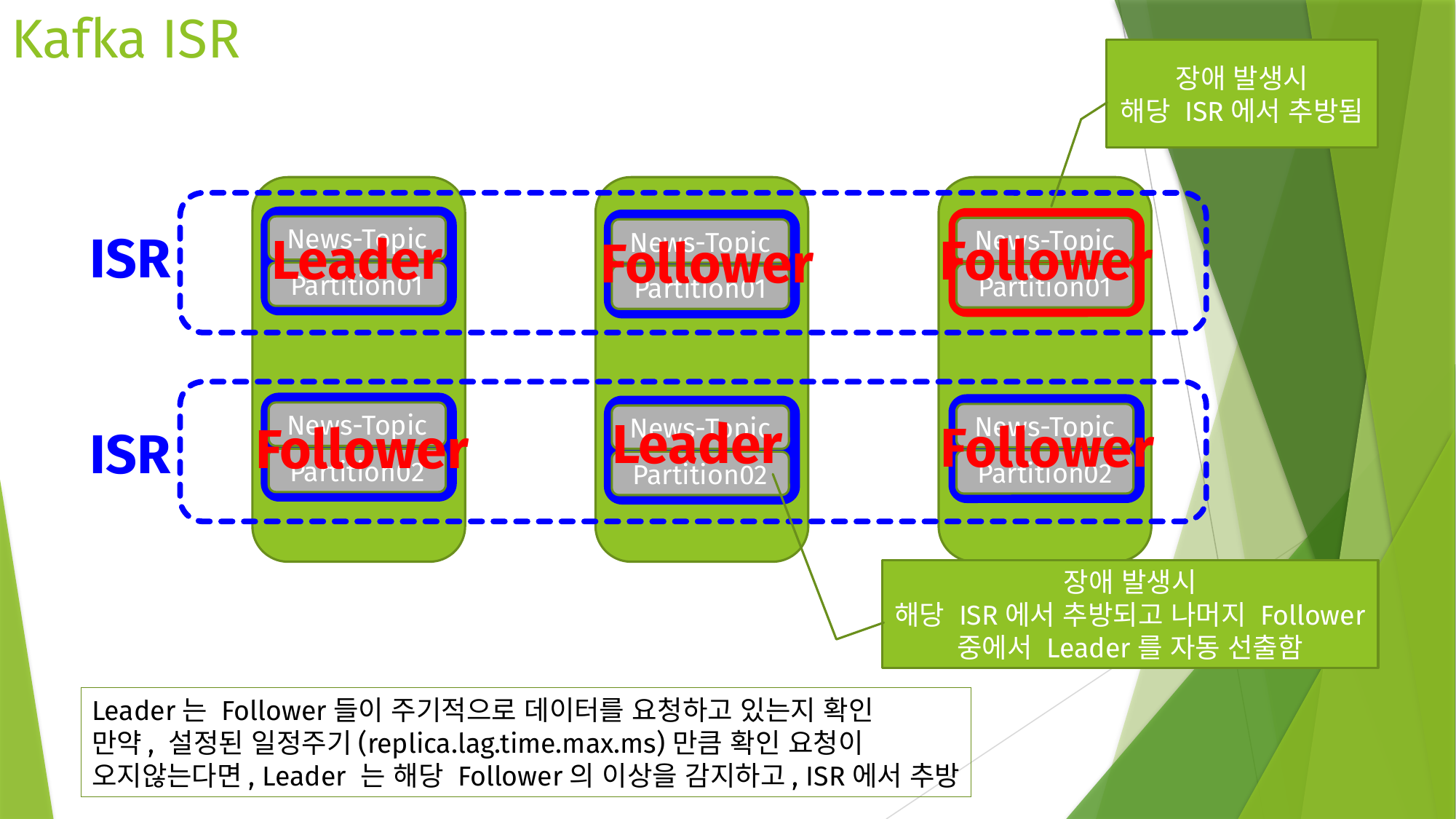

# Kafka ISR
장애 발생시
해당 ISR에서 추방됨

News-Topic
Partition01

News-Topic
Partition01
ISR
News-Topic
Leader
Follower

Follower
Partition01

News-Topic
Partition02

News-Topic
Partition02

News-Topic
Partition02
Leader
Follower
Follower
ISR
장애 발생시
해당 ISR에서 추방되고 나머지 Follower 중에서 Leader를 자동 선출함
Leader는 Follower들이 주기적으로 데이터를 요청하고 있는지 확인
만약, 설정된 일정주기(replica.lag.time.max.ms)만큼 확인 요청이
오지않는다면, Leader 는 해당 Follower의 이상을 감지하고, ISR에서 추방